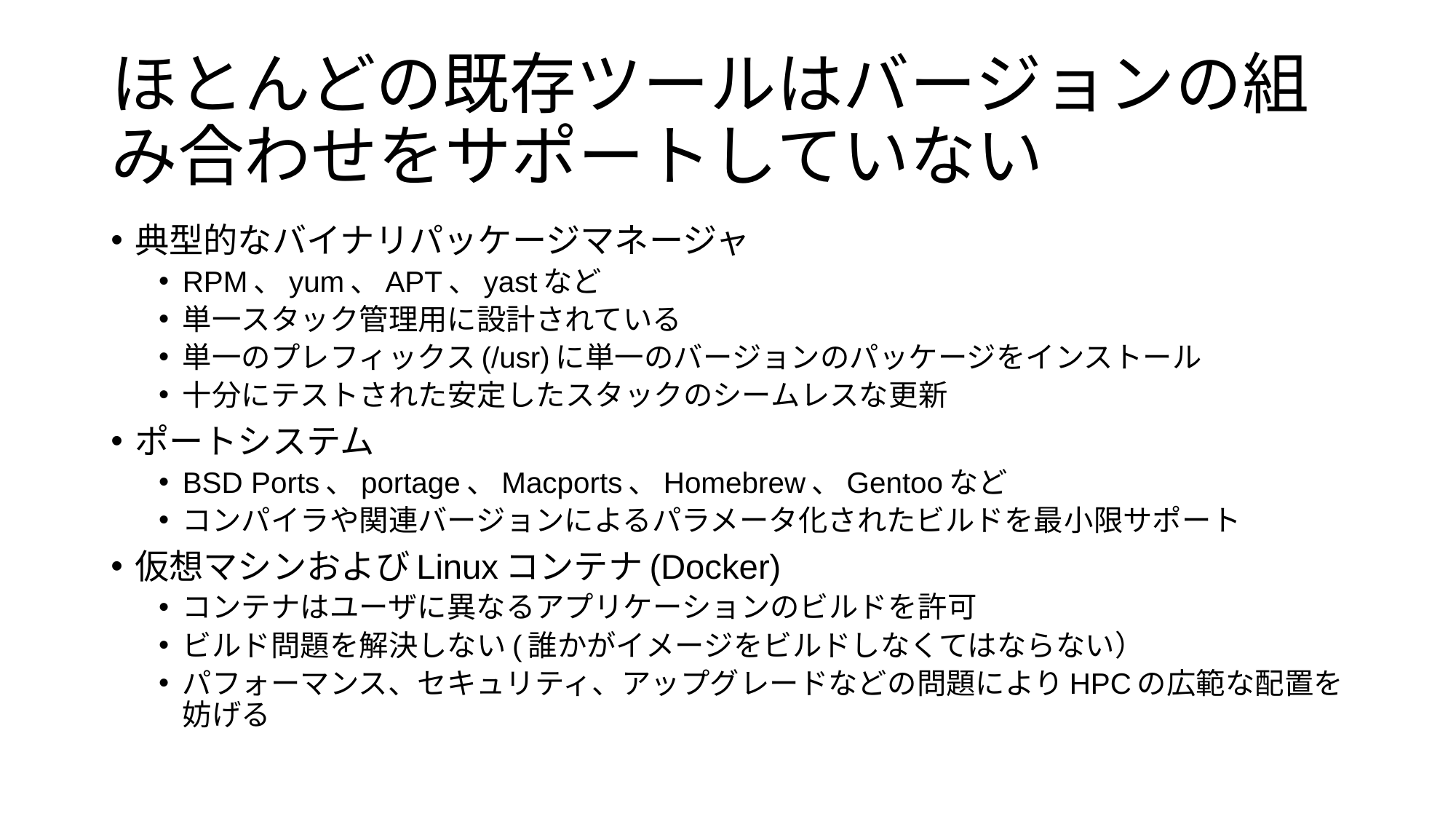

# ほとんどの既存ツールはバージョンの組み合わせをサポートしていない
典型的なバイナリパッケージマネージャ
RPM、yum、APT、yastなど
単一スタック管理用に設計されている
単一のプレフィックス(/usr)に単一のバージョンのパッケージをインストール
十分にテストされた安定したスタックのシームレスな更新
ポートシステム
BSD Ports、portage、Macports、Homebrew、Gentooなど
コンパイラや関連バージョンによるパラメータ化されたビルドを最小限サポート
仮想マシンおよびLinuxコンテナ(Docker)
コンテナはユーザに異なるアプリケーションのビルドを許可
ビルド問題を解決しない(誰かがイメージをビルドしなくてはならない）
パフォーマンス、セキュリティ、アップグレードなどの問題によりHPCの広範な配置を妨げる